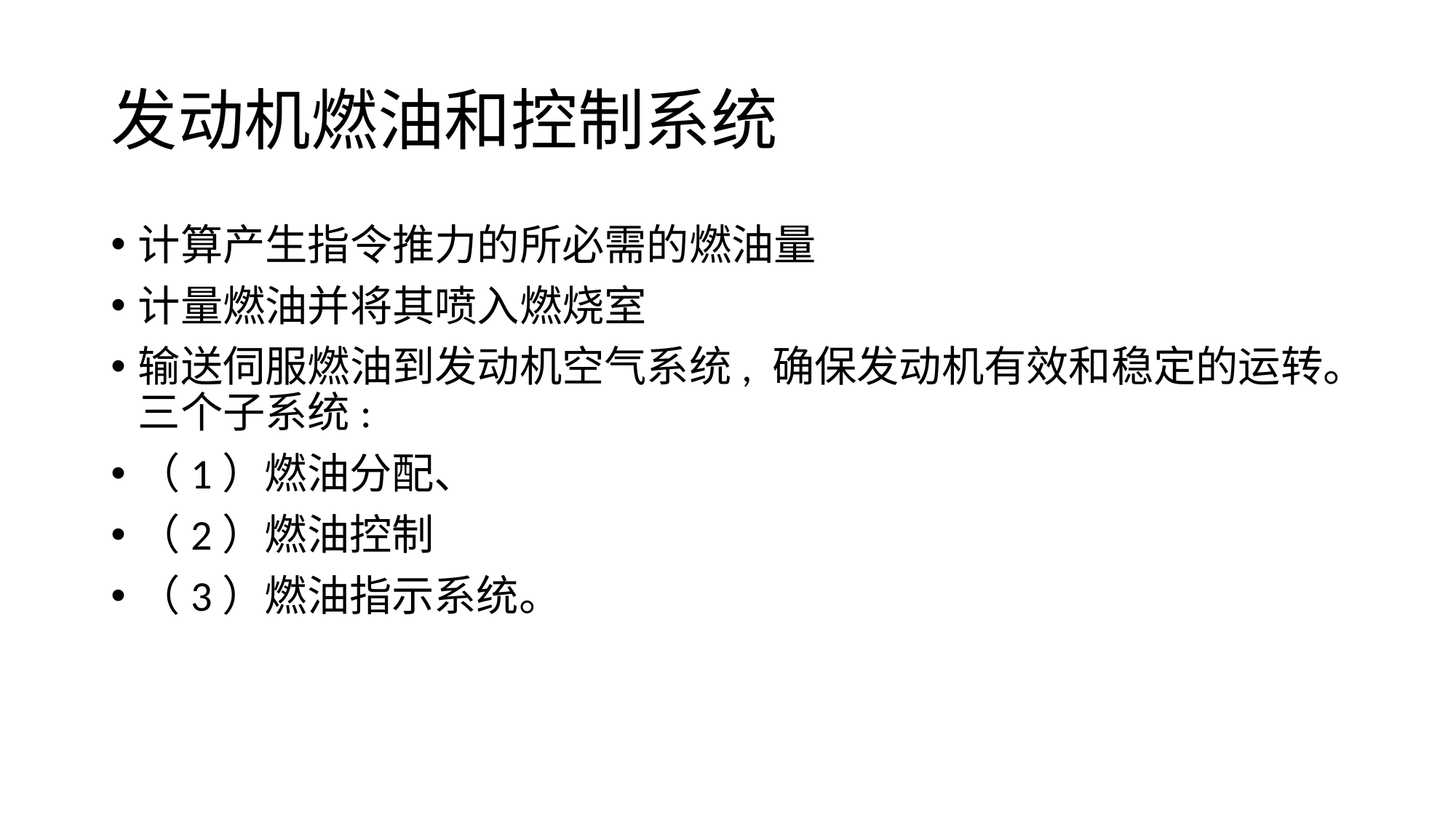

# 发动机燃油和控制系统
计算产生指令推力的所必需的燃油量
计量燃油并将其喷入燃烧室
输送伺服燃油到发动机空气系统, 确保发动机有效和稳定的运转。三个子系统:
（1）燃油分配、
（2）燃油控制
（3）燃油指示系统。